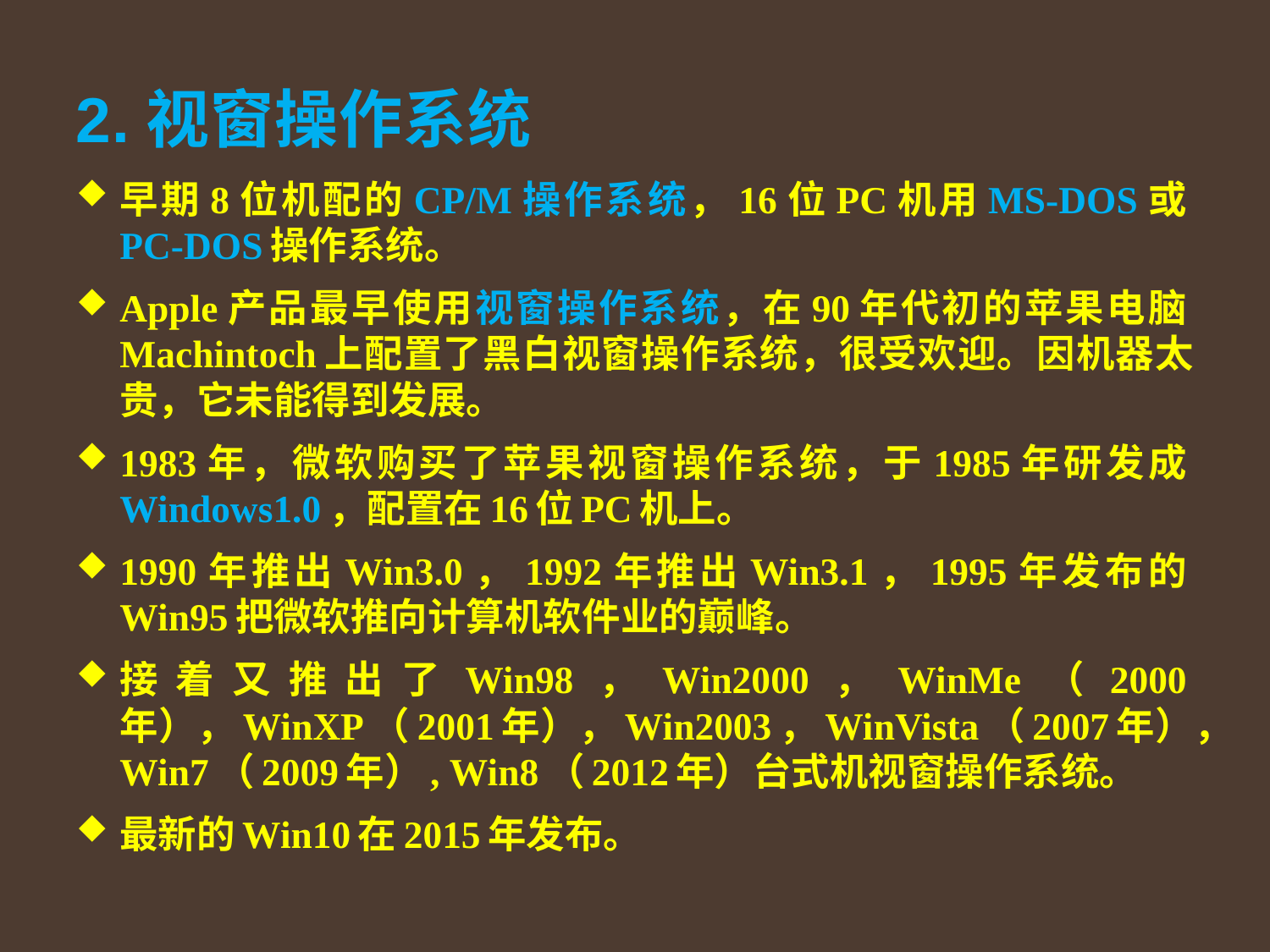

# 2.视窗操作系统
早期8位机配的CP/M操作系统，16位PC机用MS-DOS或PC-DOS操作系统。
Apple产品最早使用视窗操作系统，在90年代初的苹果电脑Machintoch上配置了黑白视窗操作系统，很受欢迎。因机器太贵，它未能得到发展。
1983年，微软购买了苹果视窗操作系统，于1985年研发成Windows1.0，配置在16位PC机上。
1990年推出Win3.0，1992年推出Win3.1，1995年发布的Win95把微软推向计算机软件业的巅峰。
接着又推出了Win98，Win2000，WinMe（2000年），WinXP（2001年），Win2003，WinVista（2007年），Win7（2009年）, Win8（2012年）台式机视窗操作系统。
最新的Win10在2015年发布。